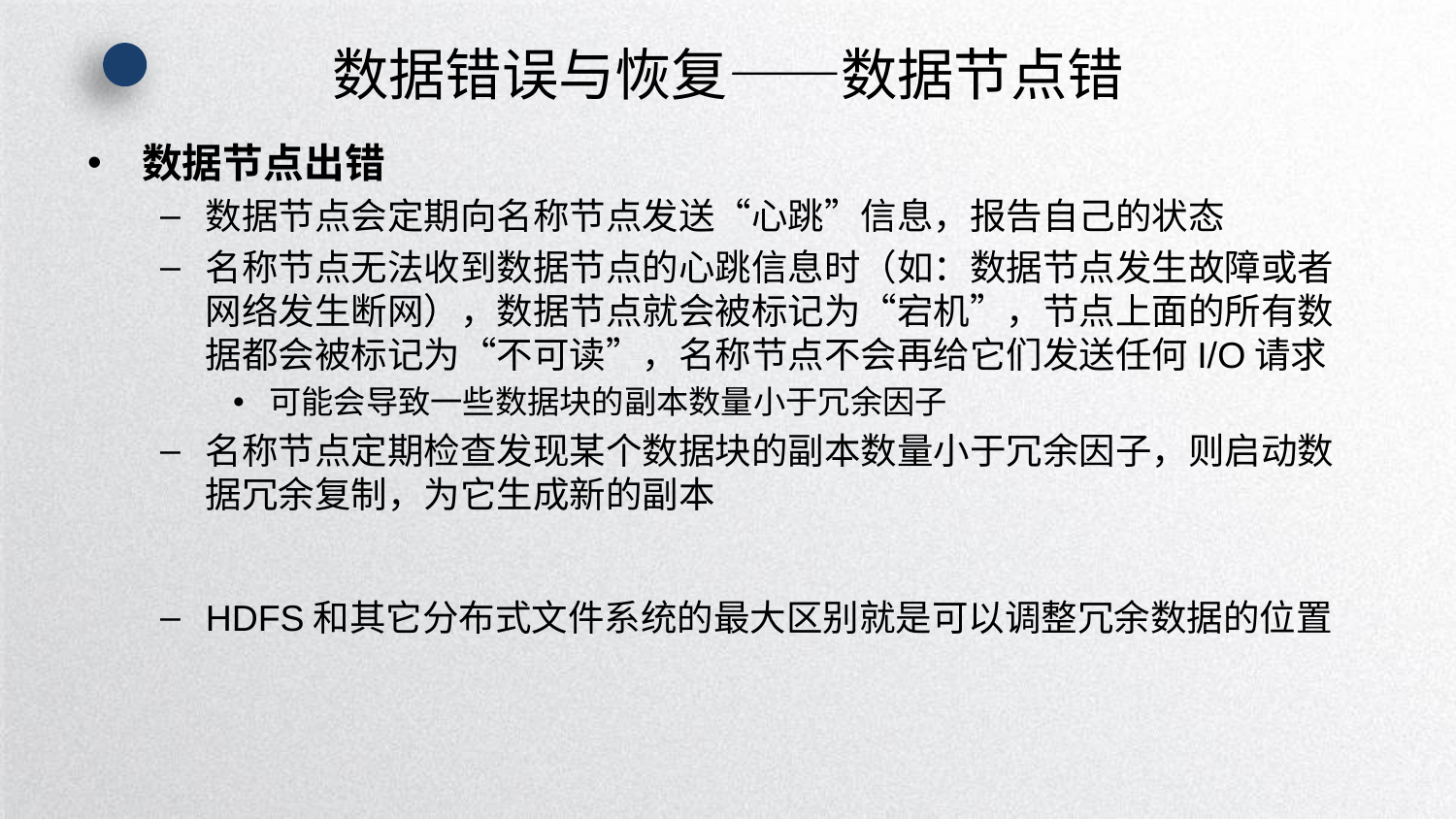

# 数据错误与恢复——数据节点错
数据节点出错
数据节点会定期向名称节点发送“心跳”信息，报告自己的状态
名称节点无法收到数据节点的心跳信息时（如：数据节点发生故障或者网络发生断网），数据节点就会被标记为“宕机”，节点上面的所有数据都会被标记为“不可读”，名称节点不会再给它们发送任何I/O请求
可能会导致一些数据块的副本数量小于冗余因子
名称节点定期检查发现某个数据块的副本数量小于冗余因子，则启动数据冗余复制，为它生成新的副本

HDFS和其它分布式文件系统的最大区别就是可以调整冗余数据的位置